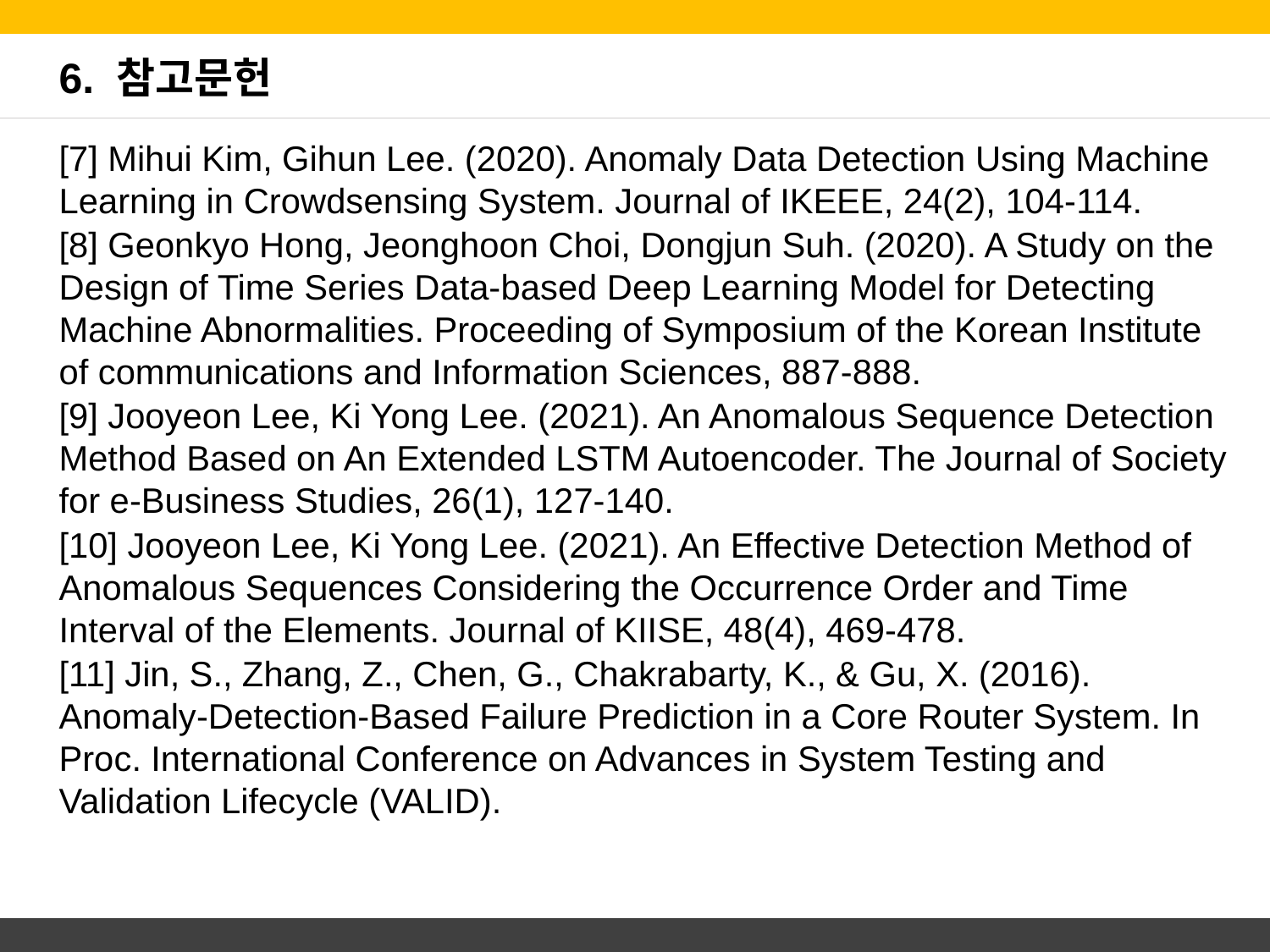

# 6. 참고문헌

[7] Mihui Kim, Gihun Lee. (2020). Anomaly Data Detection Using Machine Learning in Crowdsensing System. Journal of IKEEE, 24(2), 104-114.
[8] Geonkyo Hong, Jeonghoon Choi, Dongjun Suh. (2020). A Study on the Design of Time Series Data-based Deep Learning Model for Detecting Machine Abnormalities. Proceeding of Symposium of the Korean Institute of communications and Information Sciences, 887-888.
[9] Jooyeon Lee, Ki Yong Lee. (2021). An Anomalous Sequence Detection Method Based on An Extended LSTM Autoencoder. The Journal of Society for e-Business Studies, 26(1), 127-140.
[10] Jooyeon Lee, Ki Yong Lee. (2021). An Effective Detection Method of Anomalous Sequences Considering the Occurrence Order and Time Interval of the Elements. Journal of KIISE, 48(4), 469-478.
[11] Jin, S., Zhang, Z., Chen, G., Chakrabarty, K., & Gu, X. (2016). Anomaly-Detection-Based Failure Prediction in a Core Router System. In Proc. International Conference on Advances in System Testing and Validation Lifecycle (VALID).